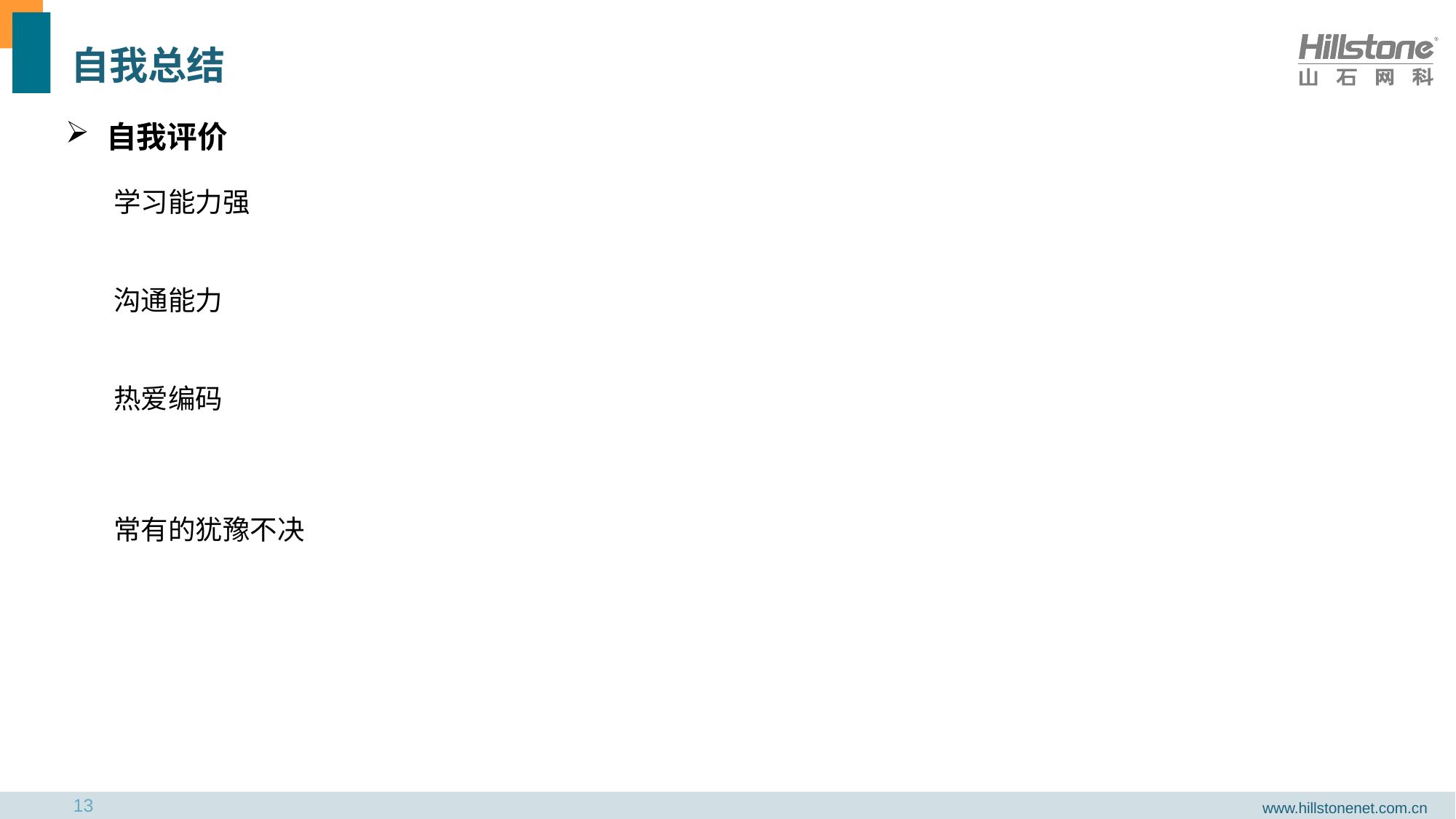

# 自我总结
自我评价
学习能力强

沟通能力

热爱编码

常有的犹豫不决

13